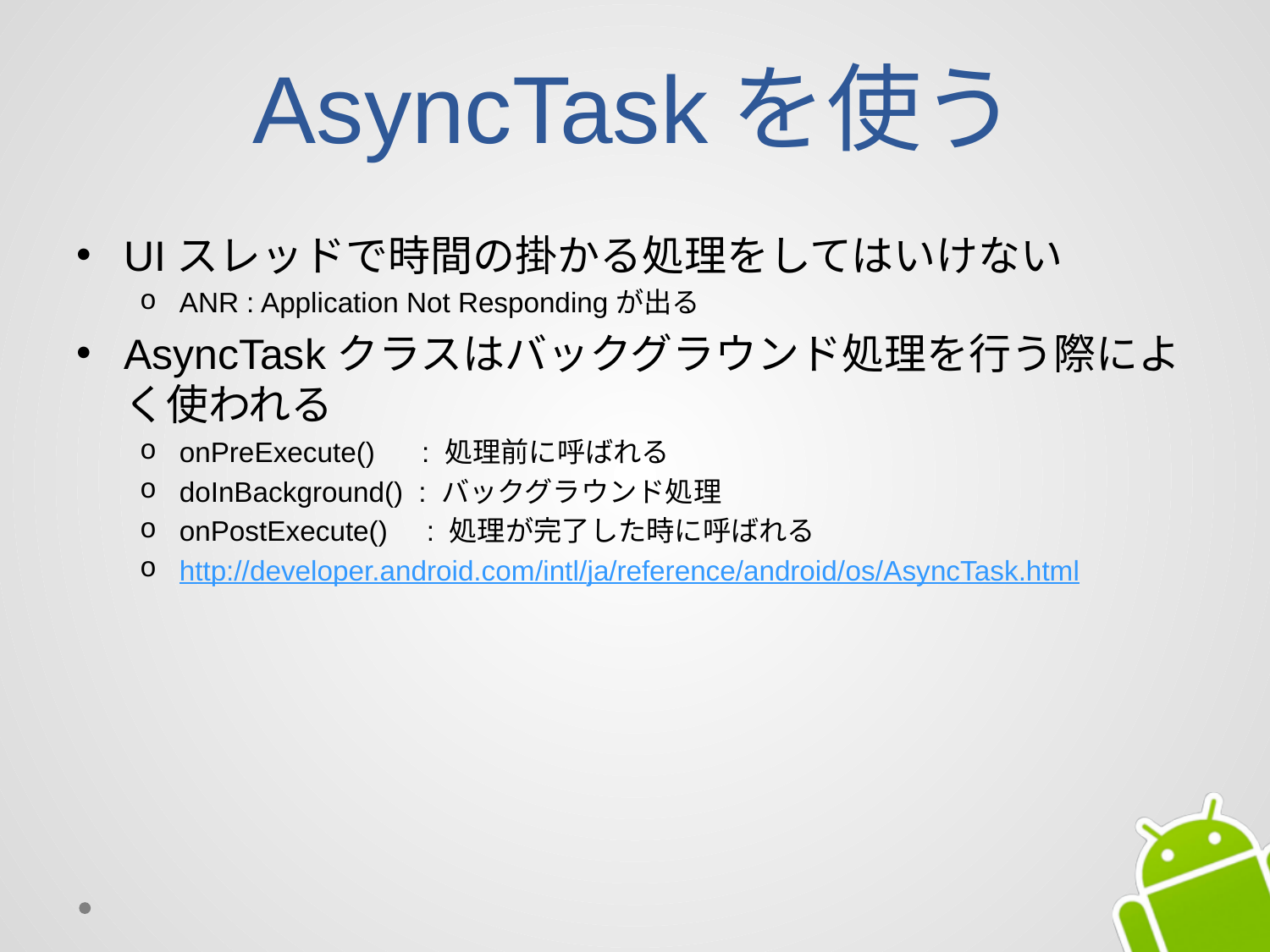

# AsyncTaskを使う
UIスレッドで時間の掛かる処理をしてはいけない
ANR : Application Not Respondingが出る
AsyncTaskクラスはバックグラウンド処理を行う際によく使われる
onPreExecute()      : 処理前に呼ばれる
doInBackground()  : バックグラウンド処理
onPostExecute()     : 処理が完了した時に呼ばれる
http://developer.android.com/intl/ja/reference/android/os/AsyncTask.html